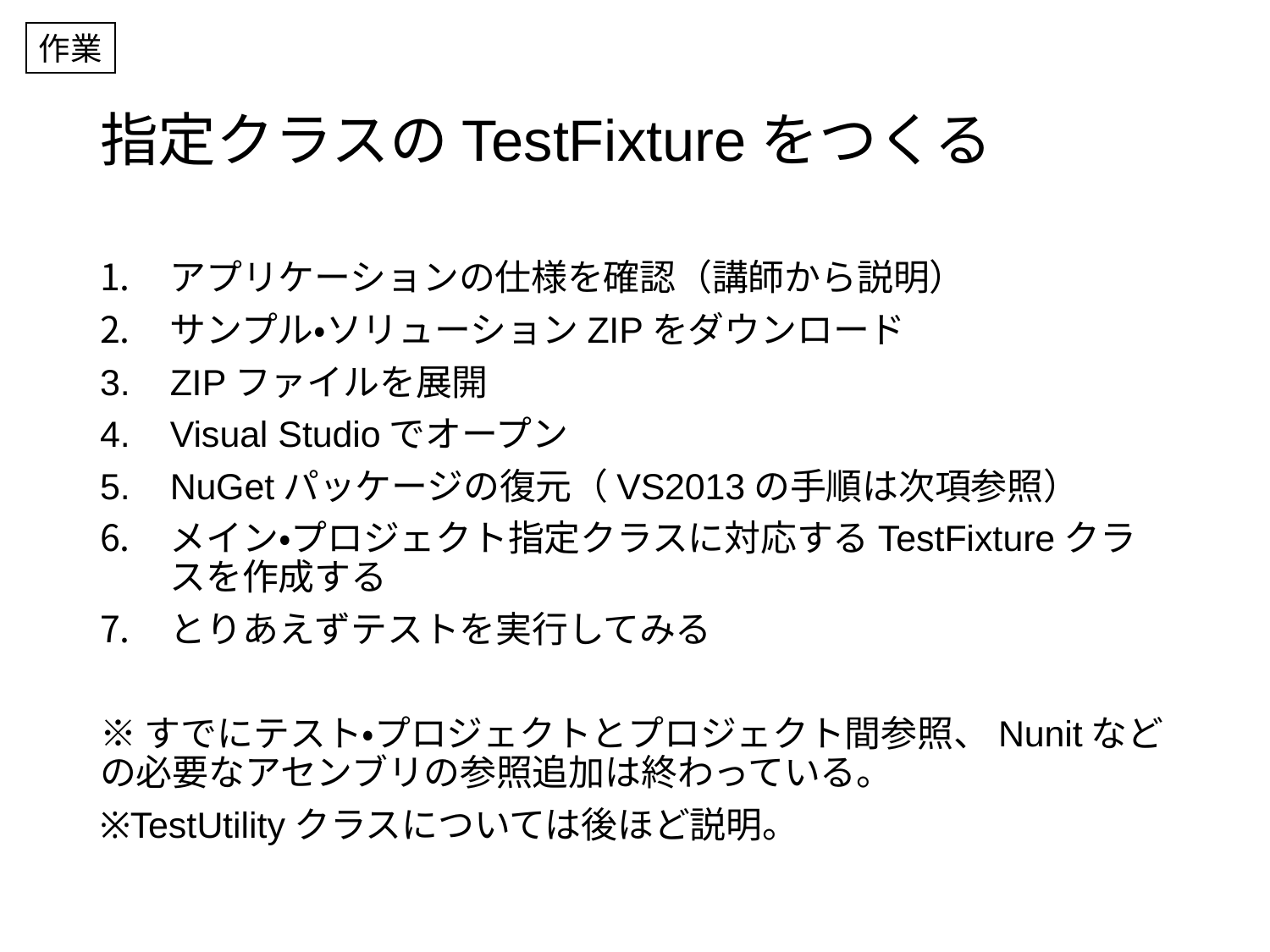

作業
# 指定クラスのTestFixtureをつくる
アプリケーションの仕様を確認（講師から説明）
サンプル・ソリューションZIPをダウンロード
ZIPファイルを展開
Visual Studioでオープン
NuGetパッケージの復元（VS2013の手順は次項参照）
メイン・プロジェクト指定クラスに対応するTestFixtureクラスを作成する
とりあえずテストを実行してみる

※すでにテスト・プロジェクトとプロジェクト間参照、Nunitなどの必要なアセンブリの参照追加は終わっている。
※TestUtilityクラスについては後ほど説明。